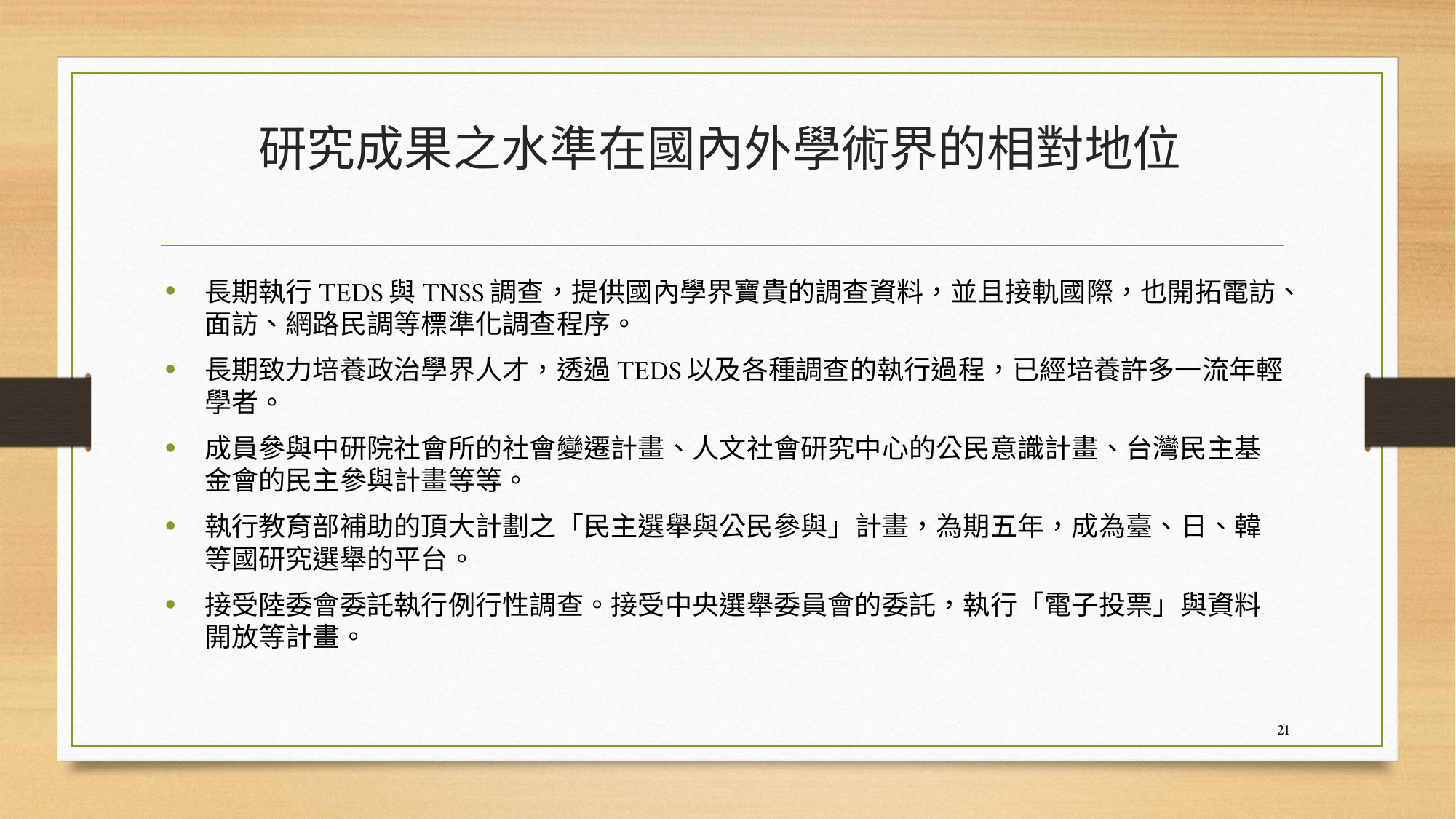

# 研究成果之水準在國內外學術界的相對地位
長期執行TEDS與TNSS調查，提供國內學界寶貴的調查資料，並且接軌國際，也開拓電訪、面訪、網路民調等標準化調查程序。
長期致力培養政治學界人才，透過TEDS以及各種調查的執行過程，已經培養許多一流年輕學者。
成員參與中研院社會所的社會變遷計畫、人文社會研究中心的公民意識計畫、台灣民主基金會的民主參與計畫等等。
執行教育部補助的頂大計劃之「民主選舉與公民參與」計畫，為期五年，成為臺、日、韓等國研究選舉的平台。
接受陸委會委託執行例行性調查。接受中央選舉委員會的委託，執行「電子投票」與資料開放等計畫。
21